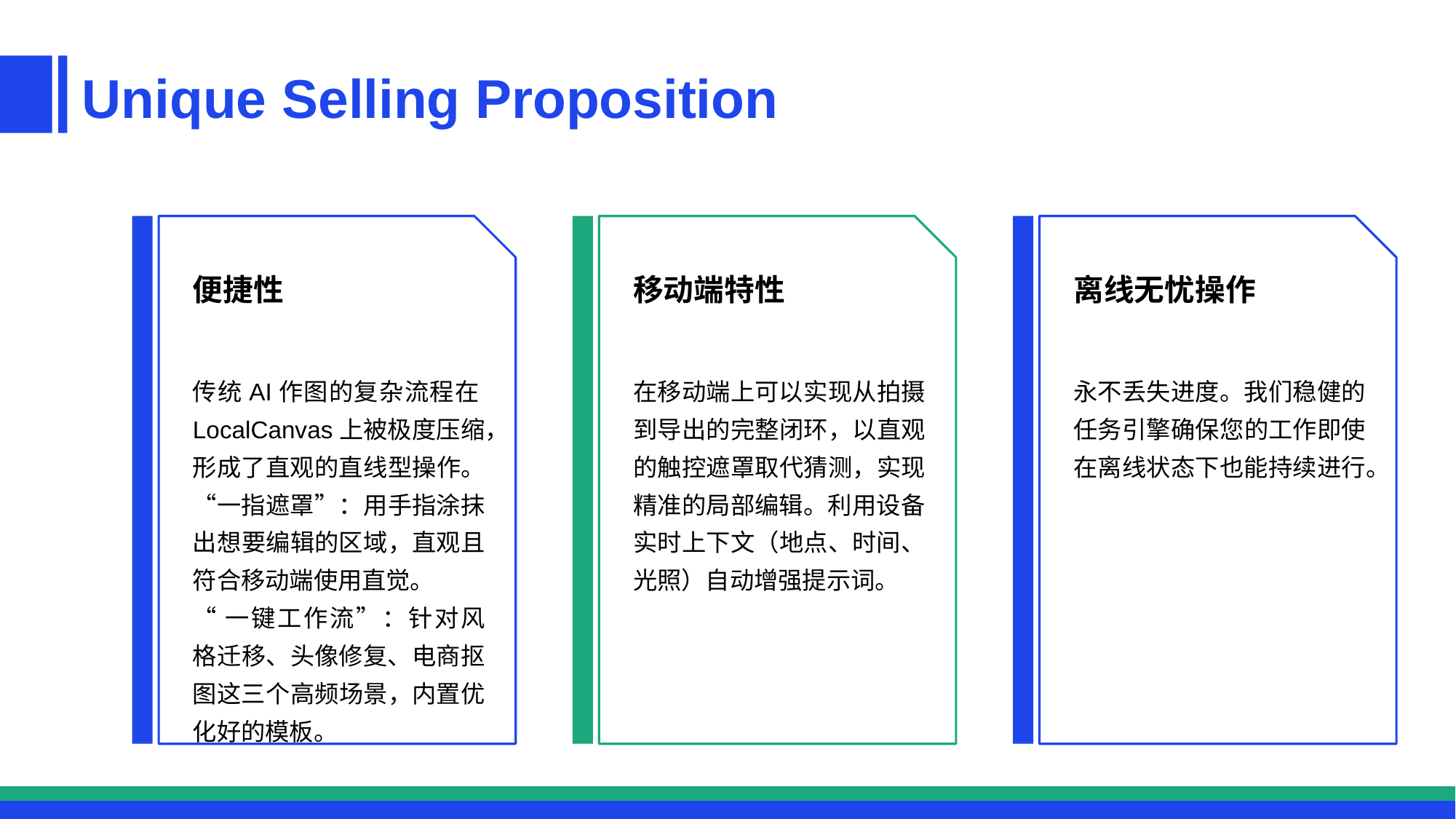

Unique Selling Proposition

便捷性
移动端特性
离线无忧操作
传统AI作图的复杂流程在LocalCanvas上被极度压缩，形成了直观的直线型操作。“一指遮罩”：用手指涂抹出想要编辑的区域，直观且符合移动端使用直觉。
“一键工作流”：针对风格迁移、头像修复、电商抠图这三个高频场景，内置优化好的模板。
在移动端上可以实现从拍摄到导出的完整闭环，以直观的触控遮罩取代猜测，实现精准的局部编辑。利用设备实时上下文（地点、时间、光照）自动增强提示词。

永不丢失进度。我们稳健的任务引擎确保您的工作即使在离线状态下也能持续进行。